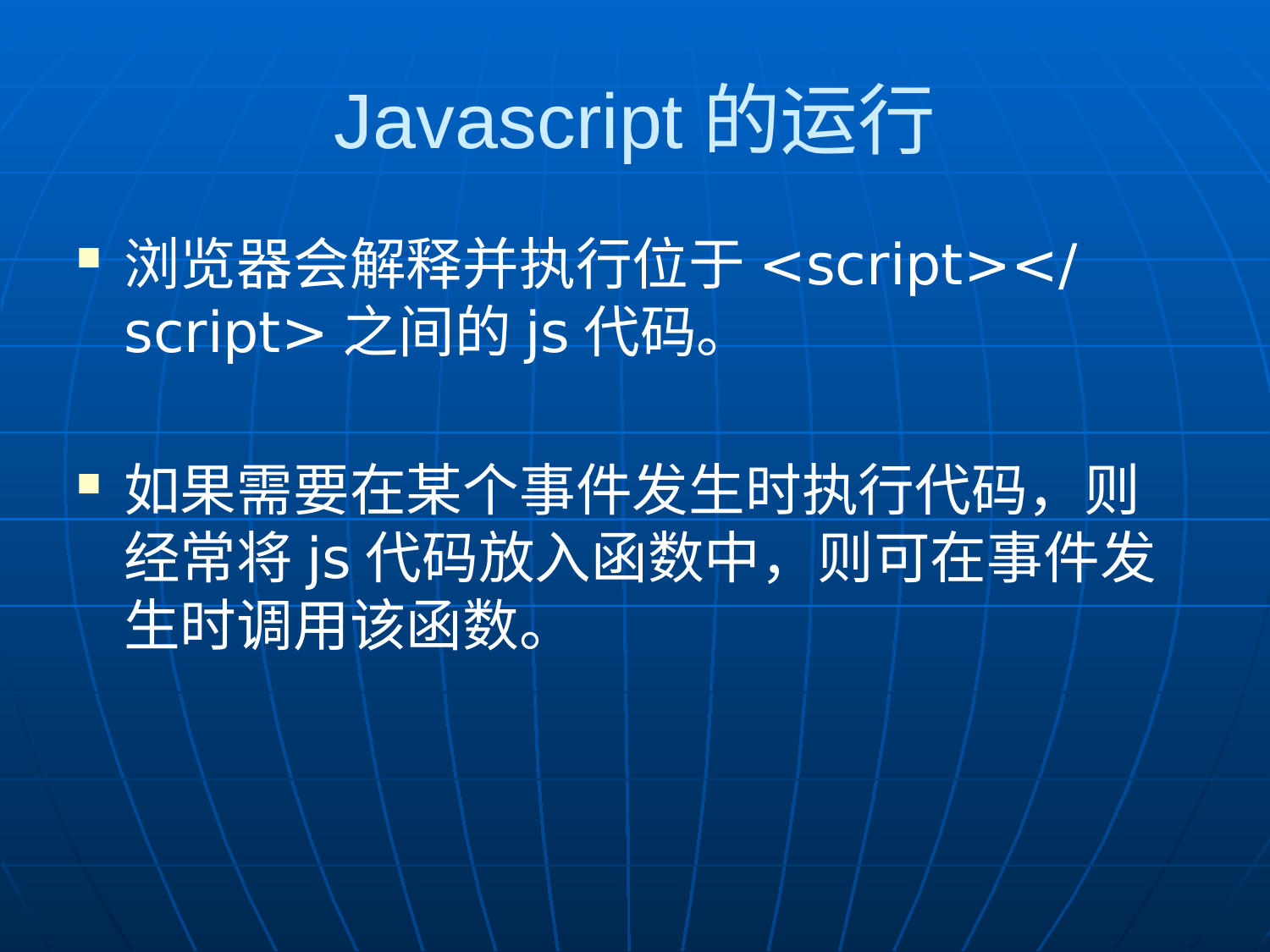

# Javascript的运行
浏览器会解释并执行位于<script></script>之间的js代码。

如果需要在某个事件发生时执行代码，则经常将js代码放入函数中，则可在事件发生时调用该函数。